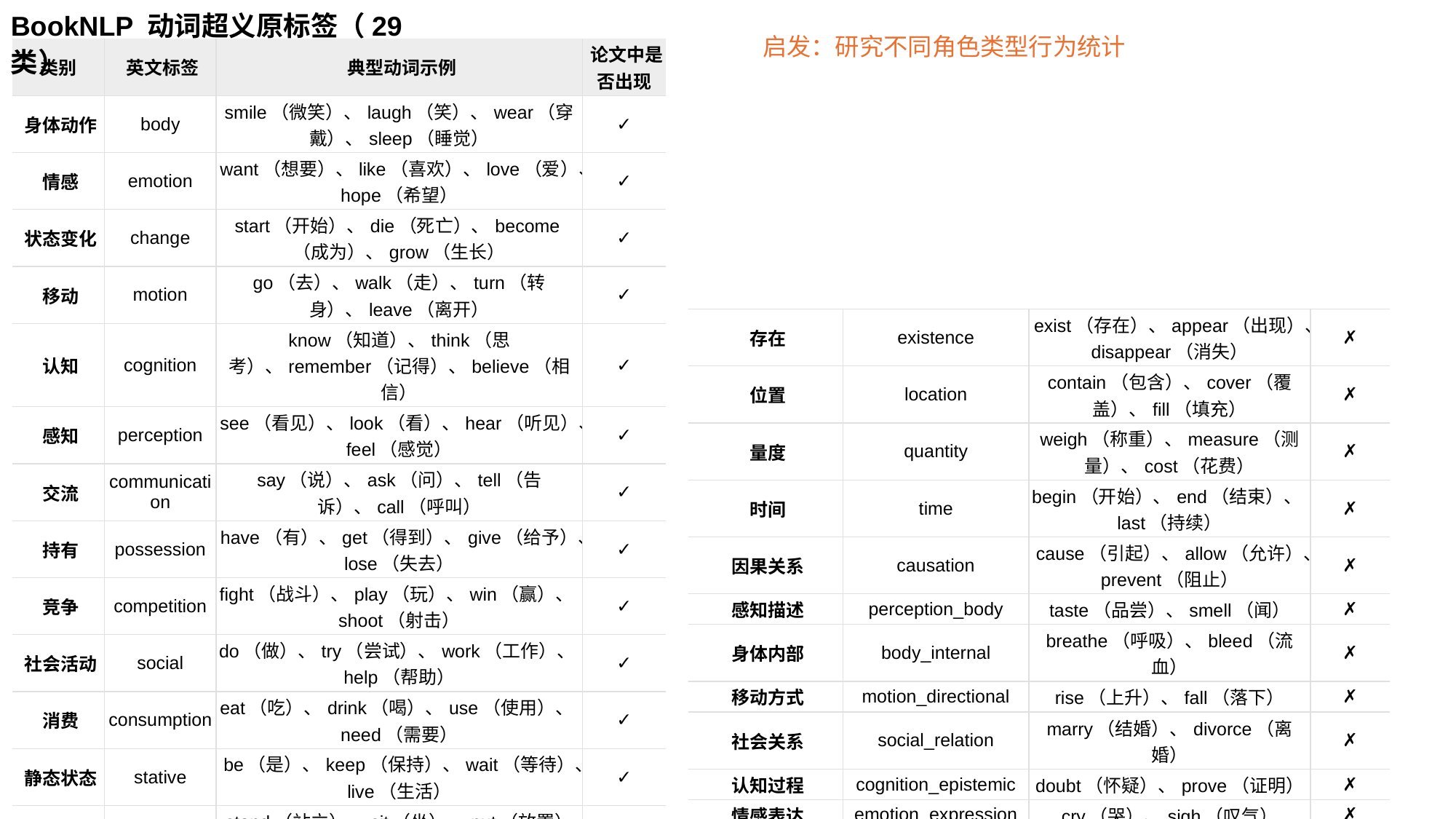

​BookNLP 动词超义原标签（29类）​
启发：研究不同角色类型行为统计
| 类别​​ | ​​英文标签​​ | ​​典型动词示例​​ | ​​论文中是否出现​​ |
| --- | --- | --- | --- |
| ​​身体动作​​ | body | smile（微笑）、laugh（笑）、wear（穿戴）、sleep（睡觉） | ✓ |
| ​​情感​​ | emotion | want（想要）、like（喜欢）、love（爱）、hope（希望） | ✓ |
| ​​状态变化​​ | change | start（开始）、die（死亡）、become（成为）、grow（生长） | ✓ |
| ​​移动​​ | motion | go（去）、walk（走）、turn（转身）、leave（离开） | ✓ |
| ​​认知​​ | cognition | know（知道）、think（思考）、remember（记得）、believe（相信） | ✓ |
| ​​感知​​ | perception | see（看见）、look（看）、hear（听见）、feel（感觉） | ✓ |
| ​​交流​​ | communication | say（说）、ask（问）、tell（告诉）、call（呼叫） | ✓ |
| ​​持有​​ | possession | have（有）、get（得到）、give（给予）、lose（失去） | ✓ |
| ​​竞争​​ | competition | fight（战斗）、play（玩）、win（赢）、shoot（射击） | ✓ |
| ​​社会活动​​ | social | do（做）、try（尝试）、work（工作）、help（帮助） | ✓ |
| ​​消费​​ | consumption | eat（吃）、drink（喝）、use（使用）、need（需要） | ✓ |
| ​​静态状态​​ | stative | be（是）、keep（保持）、wait（等待）、live（生活） | ✓ |
| ​​接触​​ | contact | stand（站立）、sit（坐）、put（放置）、touch（触摸） | ✓ |
| ​​天气现象​​ | weather | rain（下雨）、snow（下雪）、blow（吹）、burn（燃烧） | ✓ |
| ​​创造​​ | creation | make（制造）、write（写）、build（建造）、create（创造） | ✓ |
| ​​存在​​ | existence | exist（存在）、appear（出现）、disappear（消失） | ✗ |
| --- | --- | --- | --- |
| ​​位置​​ | location | contain（包含）、cover（覆盖）、fill（填充） | ✗ |
| ​​量度​​ | quantity | weigh（称重）、measure（测量）、cost（花费） | ✗ |
| ​​时间​​ | time | begin（开始）、end（结束）、last（持续） | ✗ |
| ​​因果关系​​ | causation | cause（引起）、allow（允许）、prevent（阻止） | ✗ |
| ​​感知描述​​ | perception\_body | taste（品尝）、smell（闻） | ✗ |
| ​​身体内部​​ | body\_internal | breathe（呼吸）、bleed（流血） | ✗ |
| ​​移动方式​​ | motion\_directional | rise（上升）、fall（落下） | ✗ |
| ​​社会关系​​ | social\_relation | marry（结婚）、divorce（离婚） | ✗ |
| ​​认知过程​​ | cognition\_epistemic | doubt（怀疑）、prove（证明） | ✗ |
| ​​情感表达​​ | emotion\_expression | cry（哭）、sigh（叹气） | ✗ |
| ​​言语行为​​ | communication\_speech | whisper（低语）、shout（喊叫） | ✗ |
| ​​持有转移​​ | possession\_transfer | buy（买）、sell（卖） | ✗ |
| ​​天气影响​​ | weather\_atmospheric | freeze（冻结）、melt（融化） | ✗ |